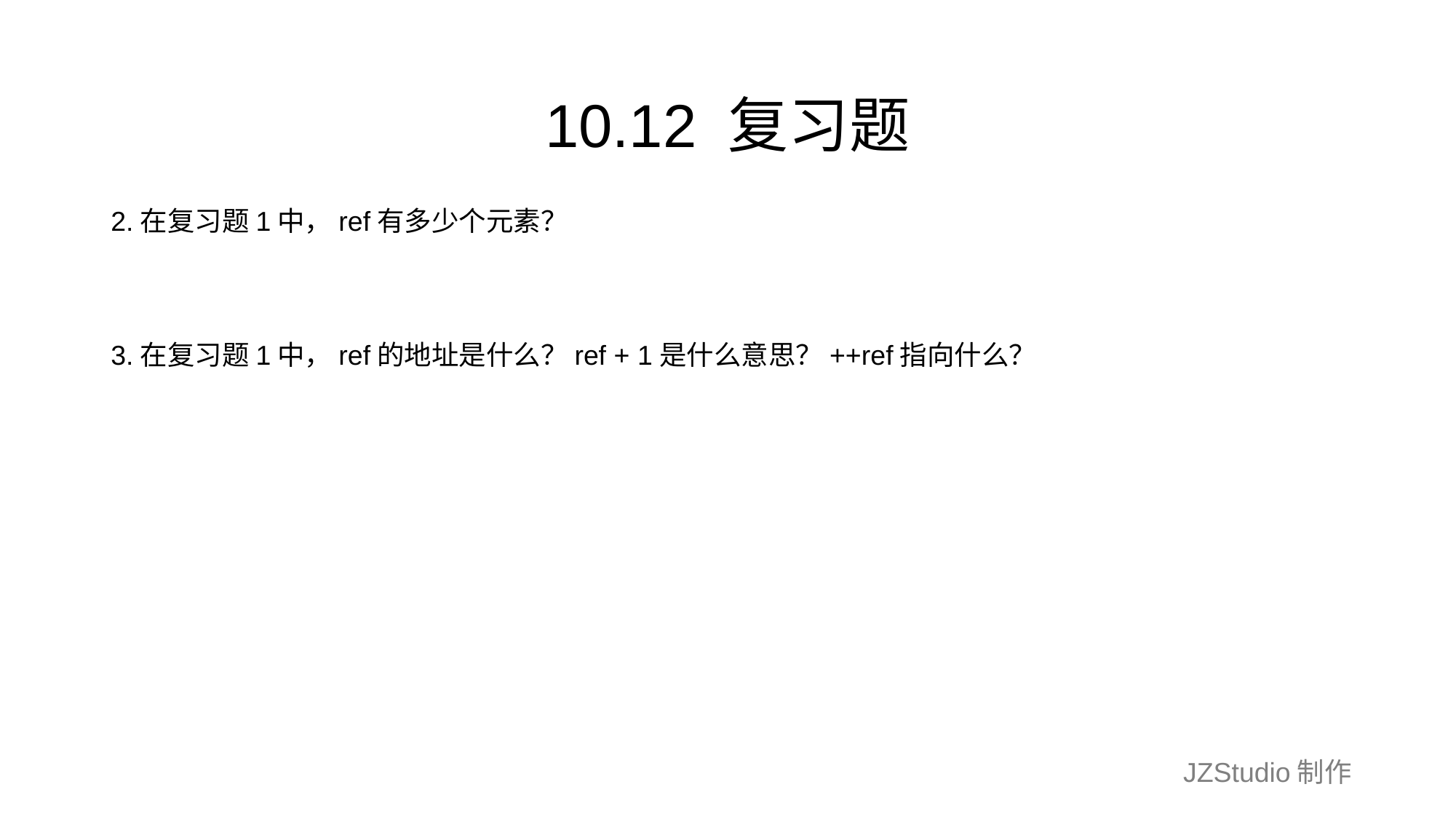

# 10.12 复习题
2.在复习题1中，ref有多少个元素？

3.在复习题1中，ref的地址是什么？ref + 1是什么意思？++ref指向什么？